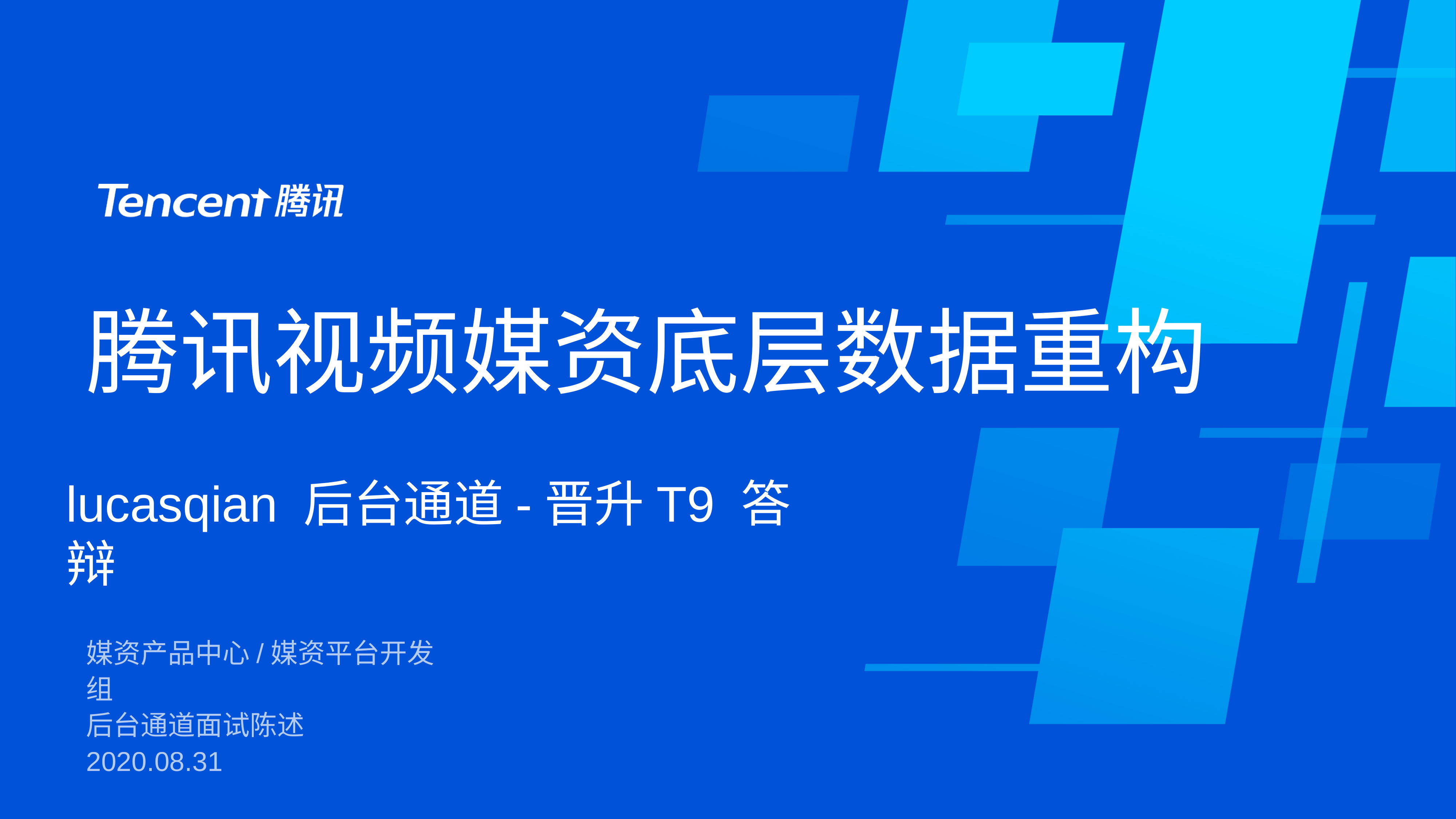

# 腾讯视频媒资底层数据重构
lucasqian 后台通道-晋升T9 答辩
媒资产品中心/媒资平台开发组
后台通道面试陈述
2020.08.31